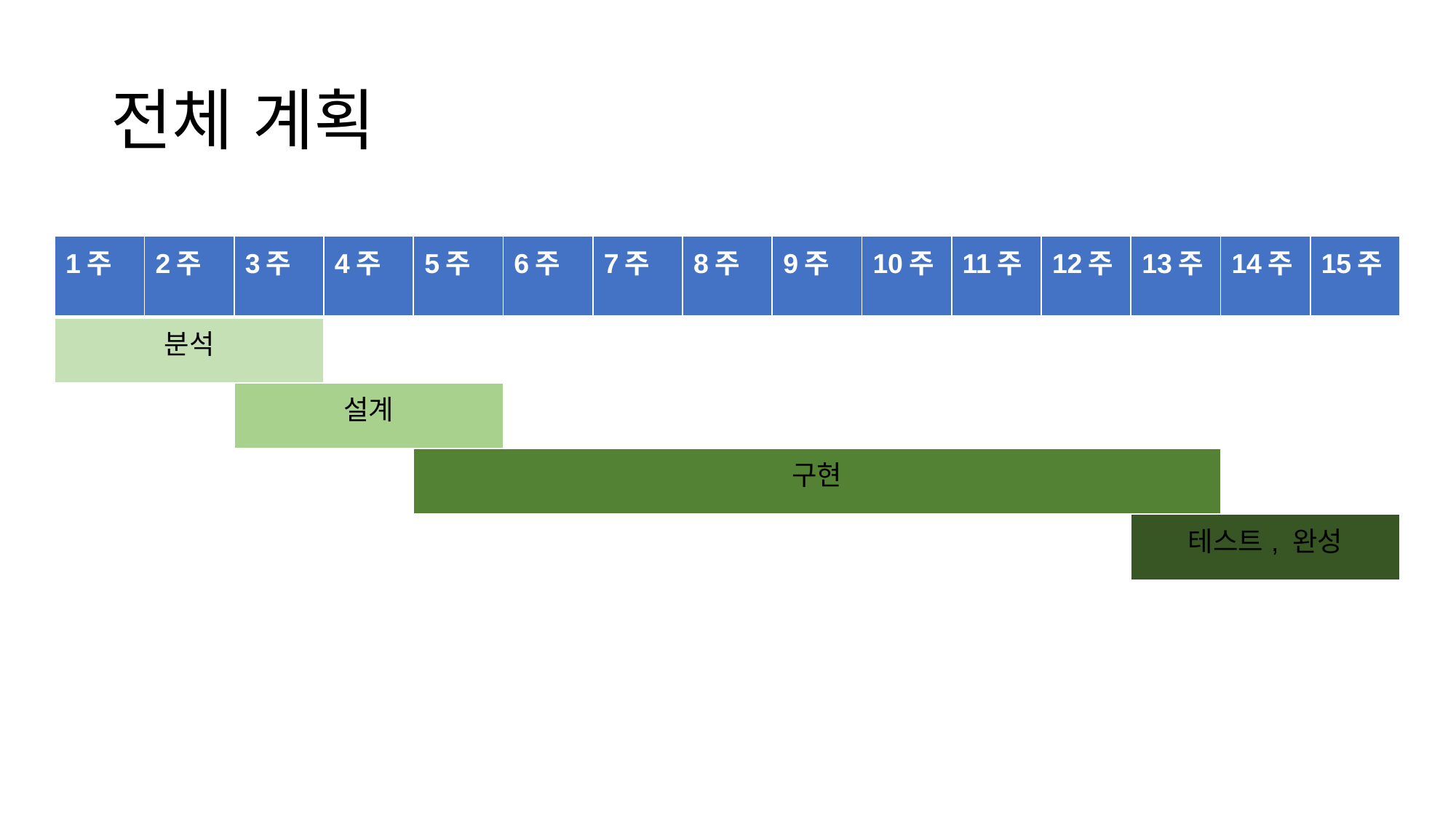

# 전체 계획
| 1주 | 2주 | 3주 | 4주 | 5주 | 6주 | 7주 | 8주 | 9주 | 10주 | 11주 | 12주 | 13주 | 14주 | 15주 |
| --- | --- | --- | --- | --- | --- | --- | --- | --- | --- | --- | --- | --- | --- | --- |
| 분석 |  |  |  |  |  |  |  |  |  |  |  |  |  |  |
|  |  | 설계 |  |  |  |  |  |  |  |  |  |  |  |  |
|  |  |  |  | 구현 |  |  |  |  |  |  |  |  |  |  |
|  |  |  |  |  |  |  |  |  |  |  |  | 테스트, 완성 |  |  |